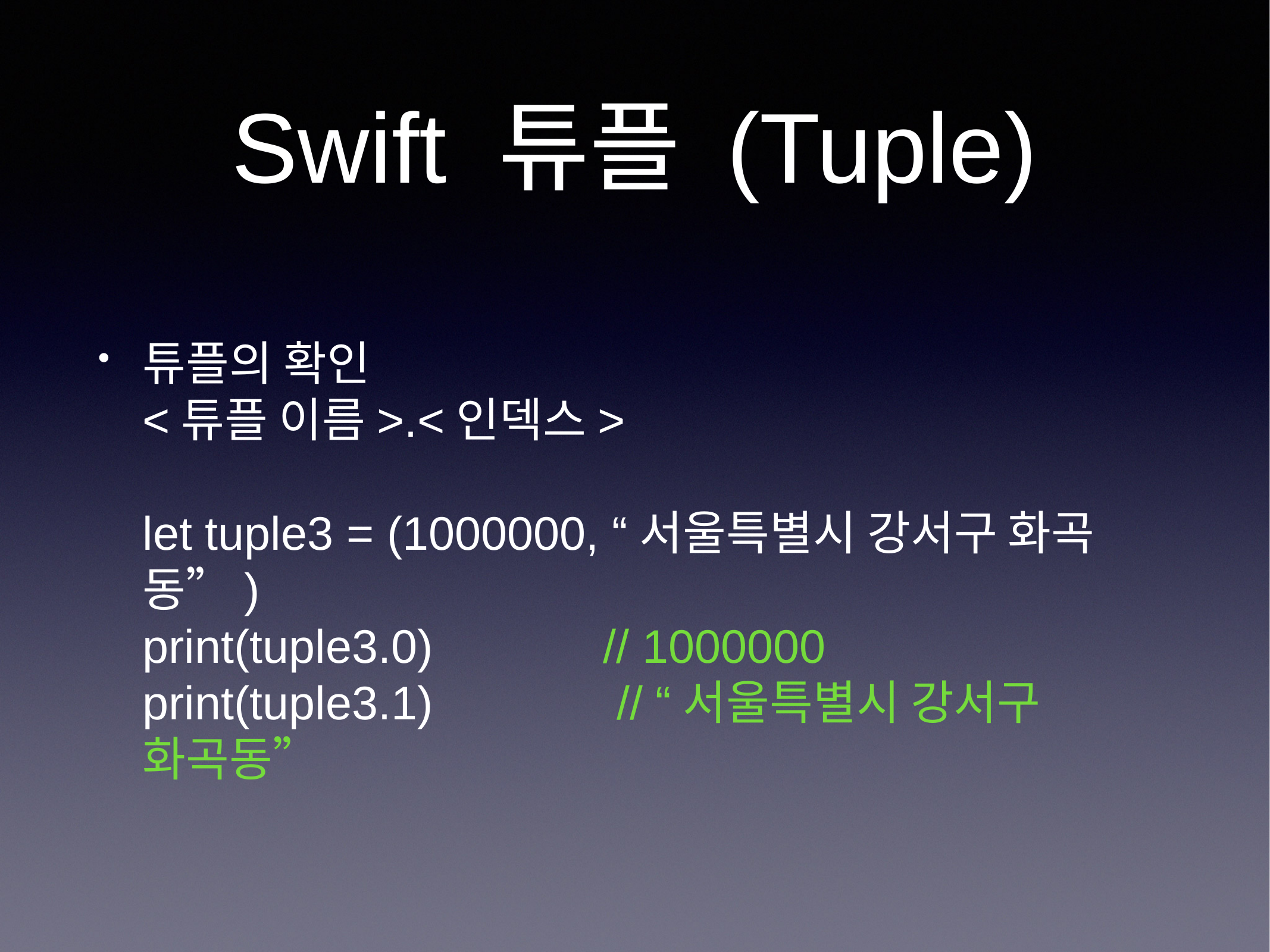

# Swift 튜플 (Tuple)
튜플의 확인
<튜플 이름>.<인덱스>
let tuple3 = (1000000, “서울특별시 강서구 화곡동”)
print(tuple3.0)             // 1000000
print(tuple3.1)              // “서울특별시 강서구 화곡동”